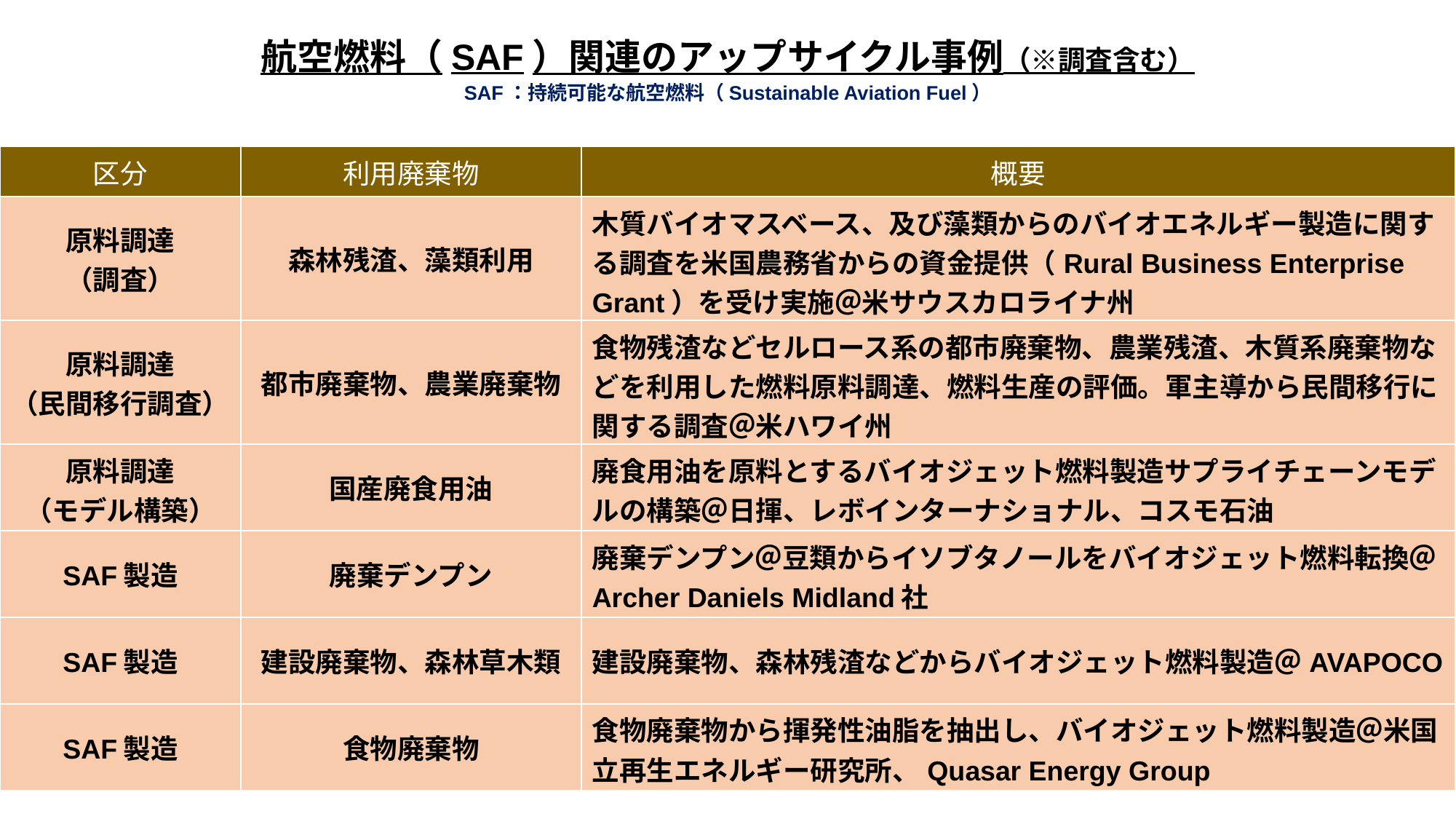

航空燃料（SAF）関連のアップサイクル事例（※調査含む）
SAF：持続可能な航空燃料（Sustainable Aviation Fuel）
| 区分 | 利用廃棄物 | 概要 |
| --- | --- | --- |
| 原料調達 （調査） | 森林残渣、藻類利用 | 木質バイオマスベース、及び藻類からのバイオエネルギー製造に関する調査を米国農務省からの資金提供（Rural Business Enterprise Grant）を受け実施＠米サウスカロライナ州 |
| 原料調達 （民間移行調査） | 都市廃棄物、農業廃棄物 | 食物残渣などセルロース系の都市廃棄物、農業残渣、木質系廃棄物などを利用した燃料原料調達、燃料生産の評価。軍主導から民間移行に関する調査＠米ハワイ州 |
| 原料調達 （モデル構築） | 国産廃食用油 | 廃食用油を原料とするバイオジェット燃料製造サプライチェーンモデルの構築＠日揮、レボインターナショナル、コスモ石油 |
| SAF製造 | 廃棄デンプン | 廃棄デンプン＠豆類からイソブタノールをバイオジェット燃料転換＠Archer Daniels Midland社 |
| SAF製造 | 建設廃棄物、森林草木類 | 建設廃棄物、森林残渣などからバイオジェット燃料製造＠AVAPOCO |
| SAF製造 | 食物廃棄物 | 食物廃棄物から揮発性油脂を抽出し、バイオジェット燃料製造＠米国立再生エネルギー研究所、Quasar Energy Group |